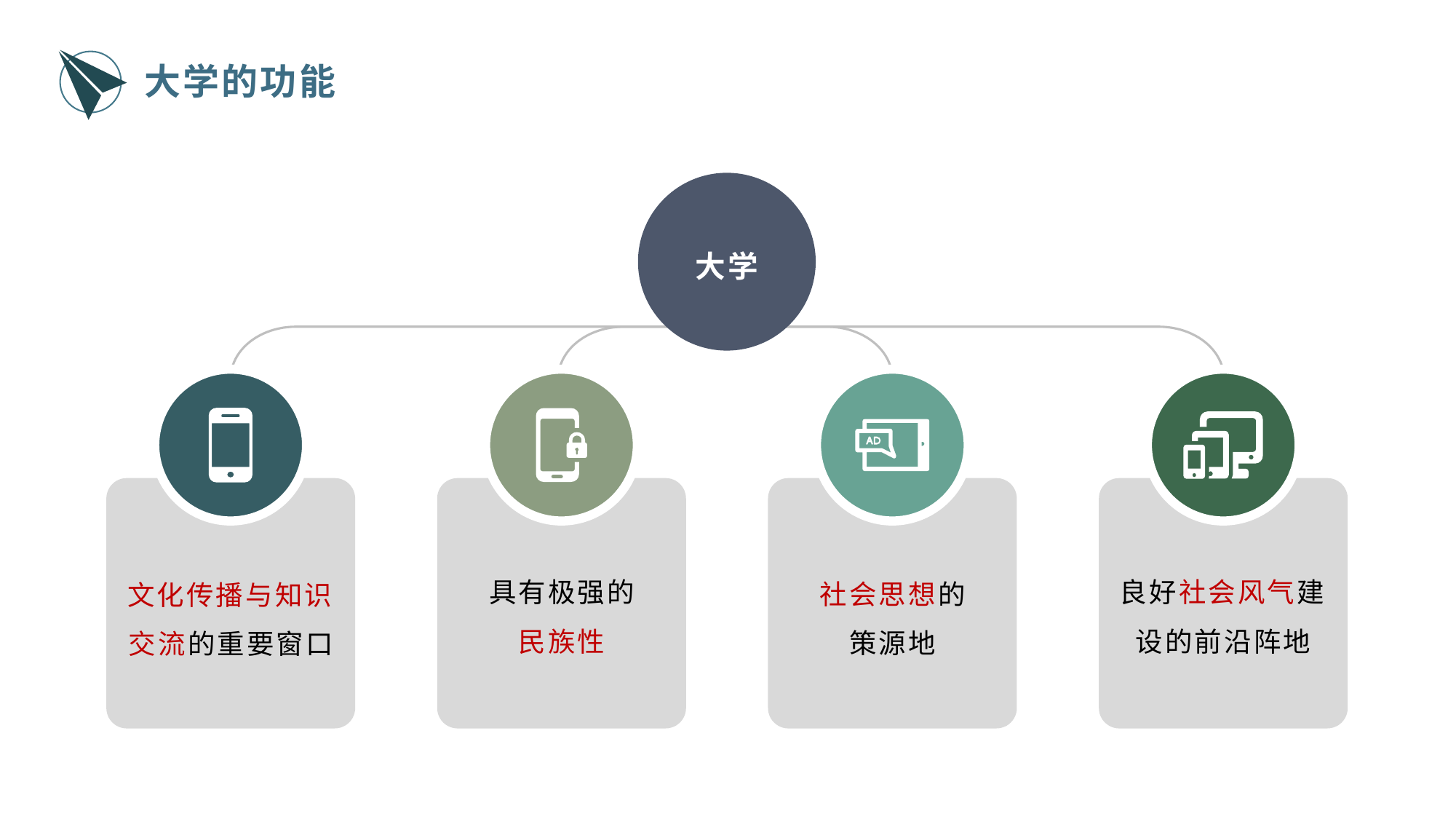

大学的功能
大学

具有极强的
民族性
良好社会风气建设的前沿阵地
社会思想的
策源地
文化传播与知识交流的重要窗口